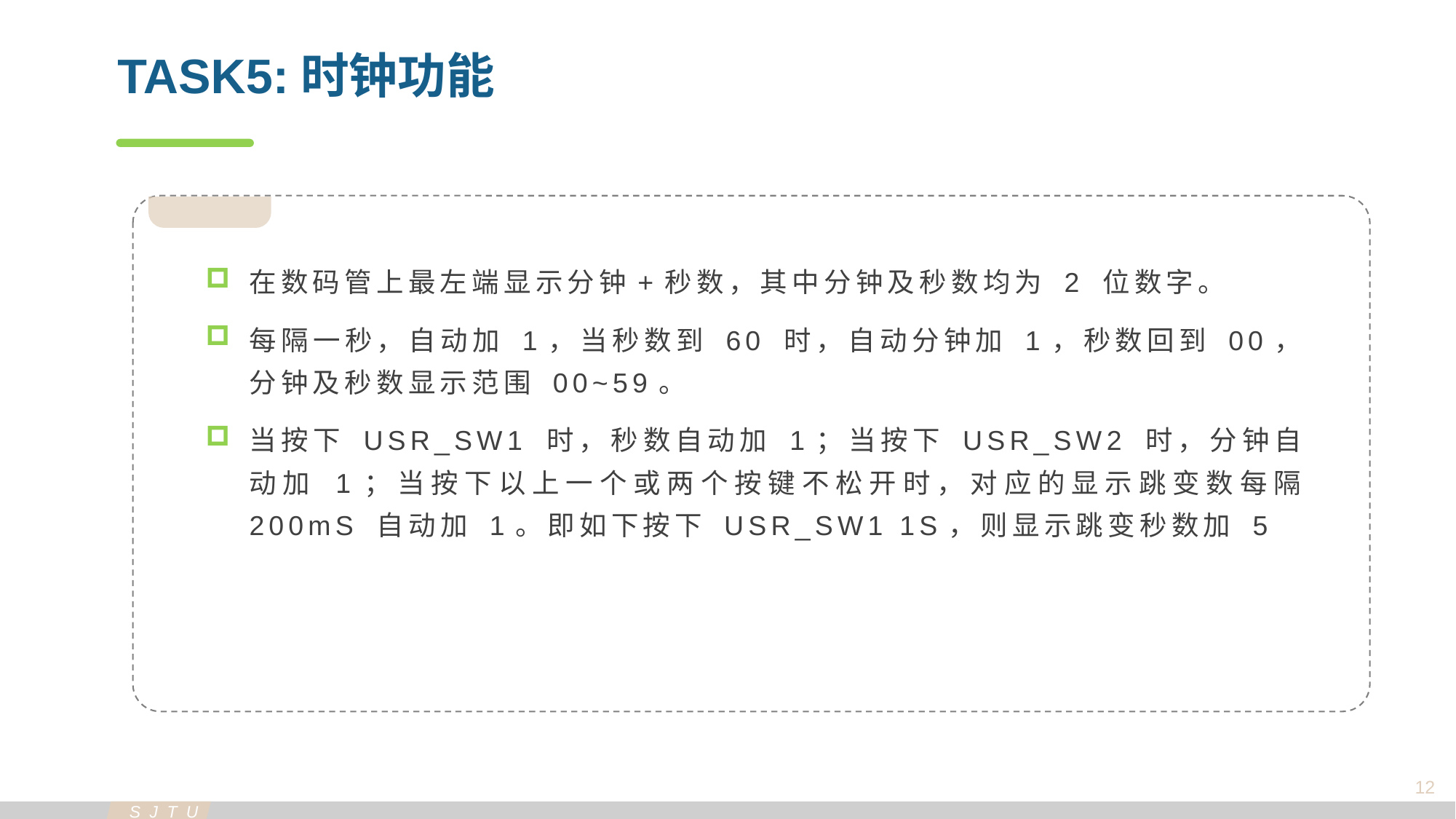

TASK5:时钟功能

在数码管上最左端显示分钟+秒数，其中分钟及秒数均为 2 位数字。
每隔一秒，自动加 1，当秒数到 60 时，自动分钟加 1，秒数回到 00，分钟及秒数显示范围 00~59。
当按下 USR_SW1 时，秒数自动加 1；当按下 USR_SW2 时，分钟自动加 1；当按下以上一个或两个按键不松开时，对应的显示跳变数每隔 200mS 自动加 1。即如下按下 USR_SW1 1S，则显示跳变秒数加 5

12